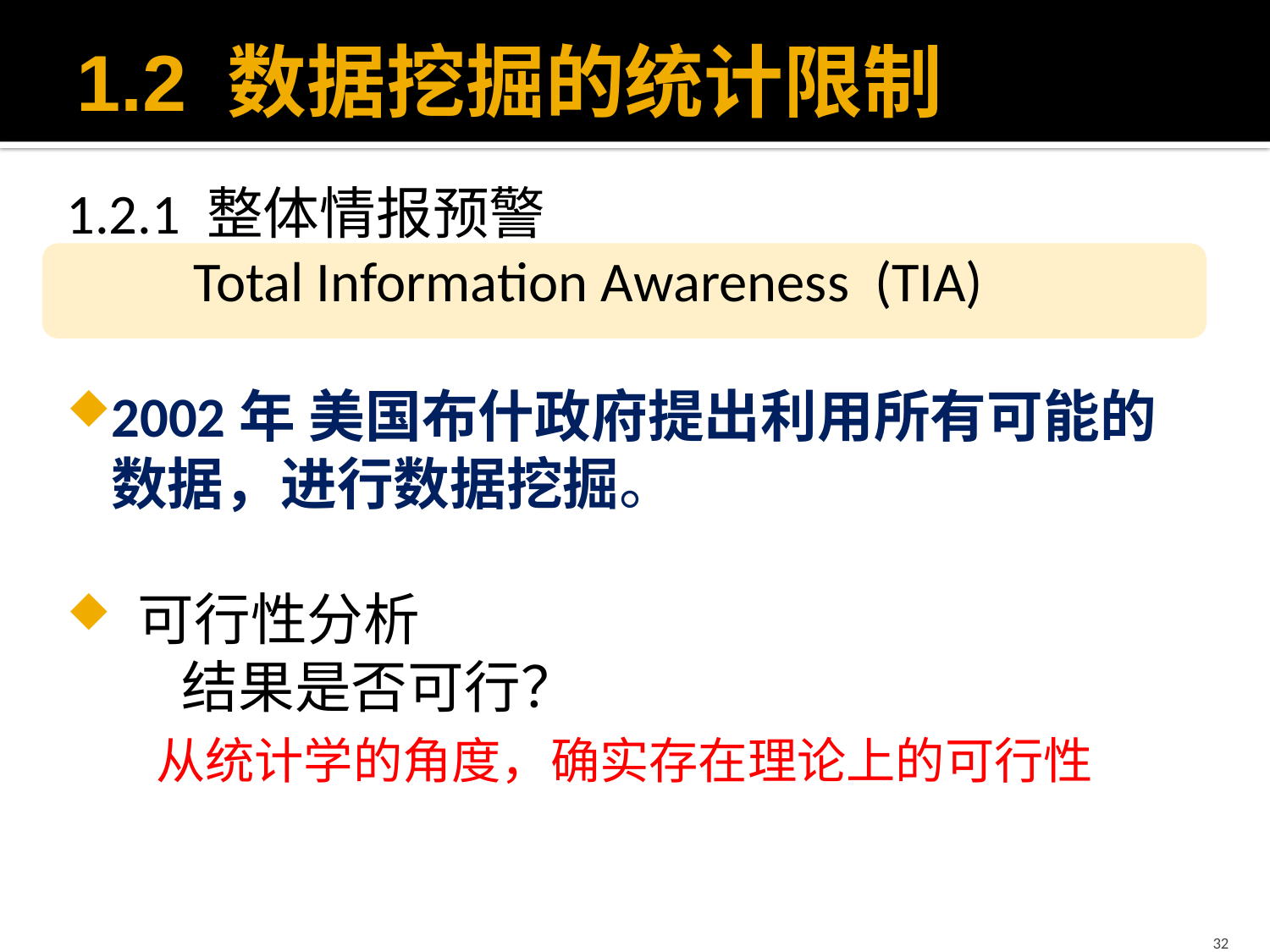

# 1.2 数据挖掘的统计限制
1.2.1 整体情报预警
          Total Information Awareness  (TIA)

2002年 美国布什政府提出利用所有可能的数据，进行数据挖掘。

 可行性分析
        结果是否可行？

从统计学的角度，确实存在理论上的可行性
32